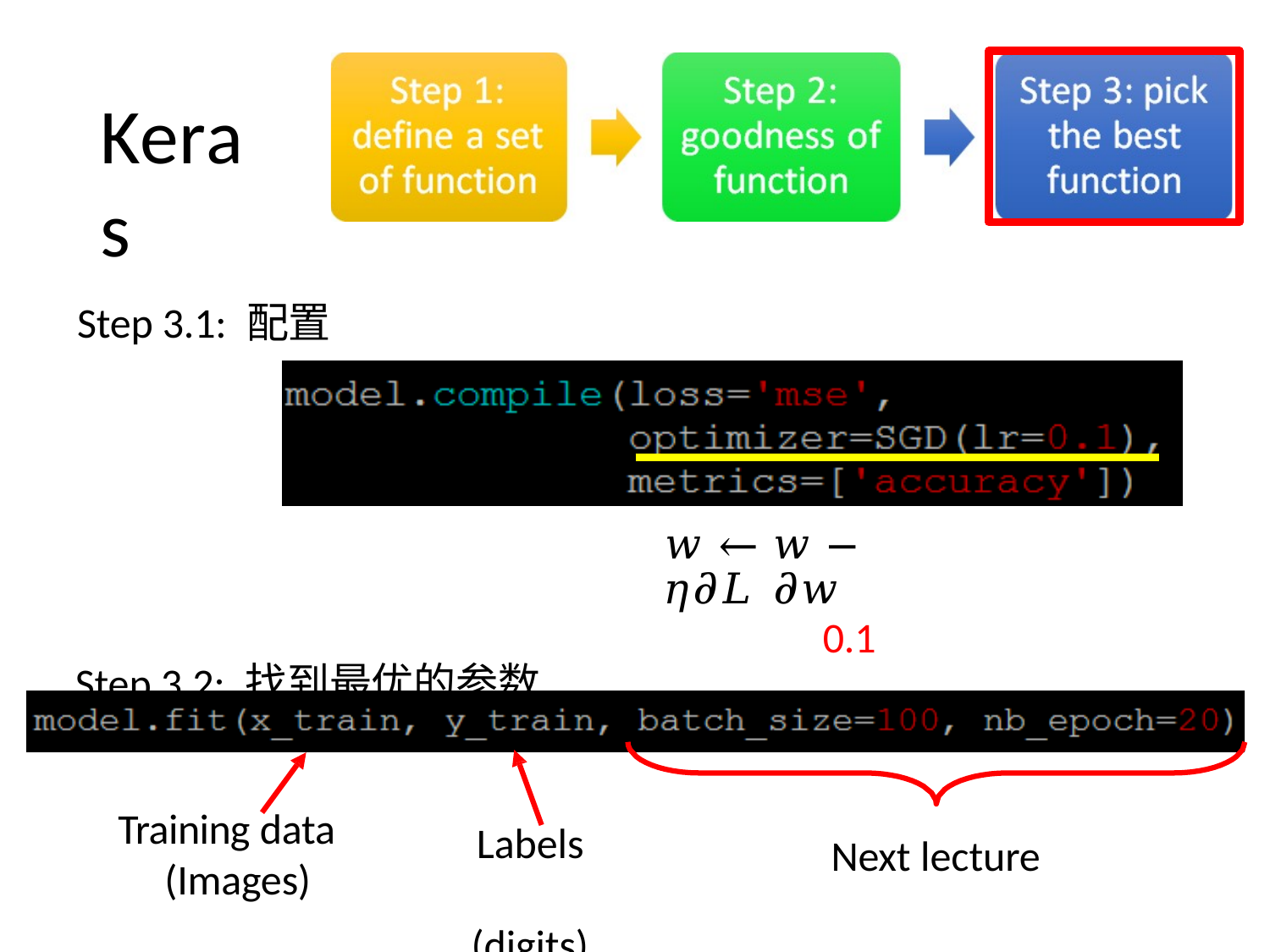

# Keras
Step 3.1: 配置

𝑤 ← 𝑤 − 𝜂𝜕𝐿 𝜕𝑤
0.1
Step 3.2: 找到最优的参数

Training data  (Images)
Labels  (digits)
Next lecture